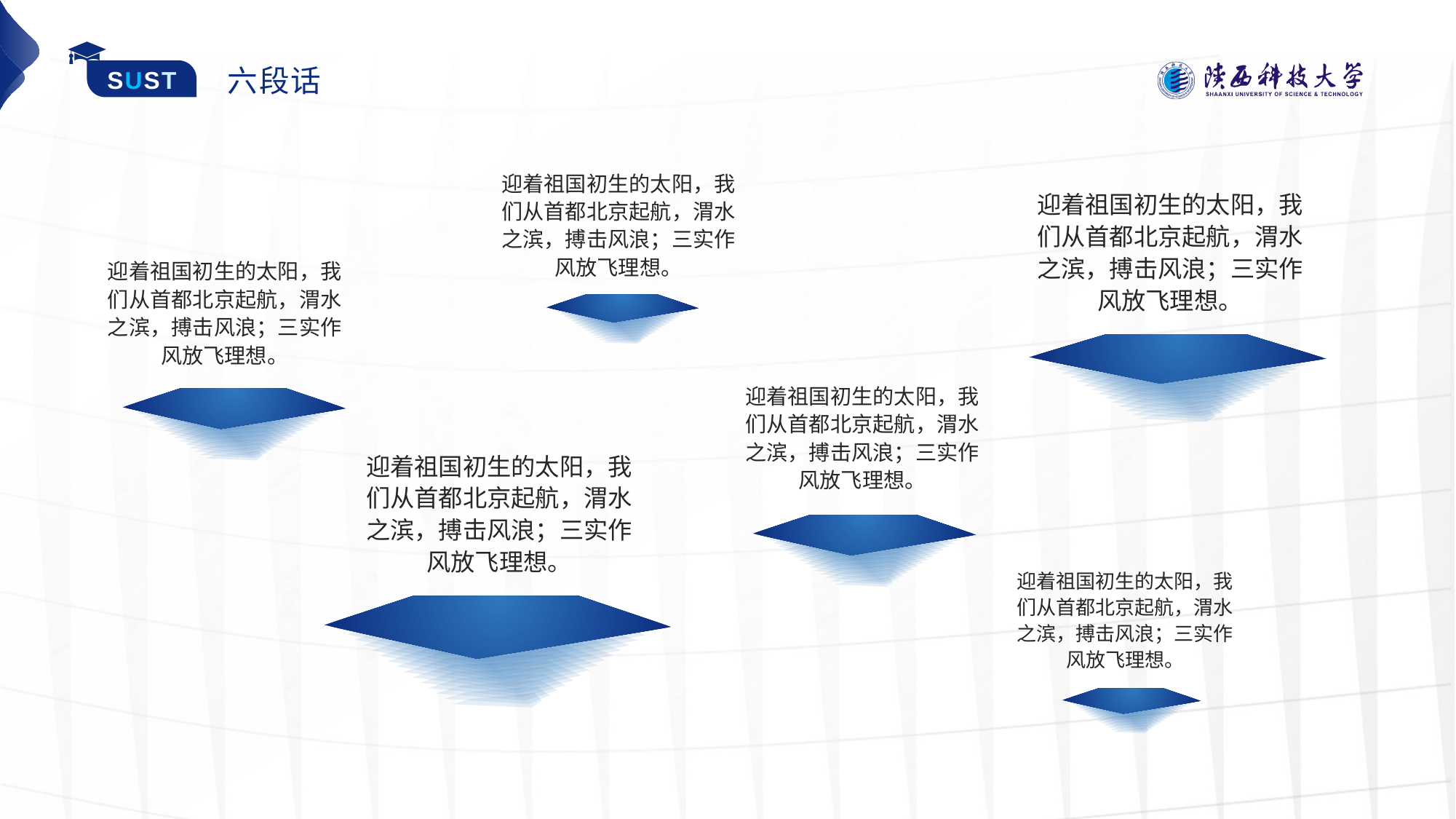

六段话
迎着祖国初生的太阳，我们从首都北京起航，渭水之滨，搏击风浪；三实作风放飞理想。
迎着祖国初生的太阳，我们从首都北京起航，渭水之滨，搏击风浪；三实作风放飞理想。
迎着祖国初生的太阳，我们从首都北京起航，渭水之滨，搏击风浪；三实作风放飞理想。

迎着祖国初生的太阳，我们从首都北京起航，渭水之滨，搏击风浪；三实作风放飞理想。

迎着祖国初生的太阳，我们从首都北京起航，渭水之滨，搏击风浪；三实作风放飞理想。

迎着祖国初生的太阳，我们从首都北京起航，渭水之滨，搏击风浪；三实作风放飞理想。